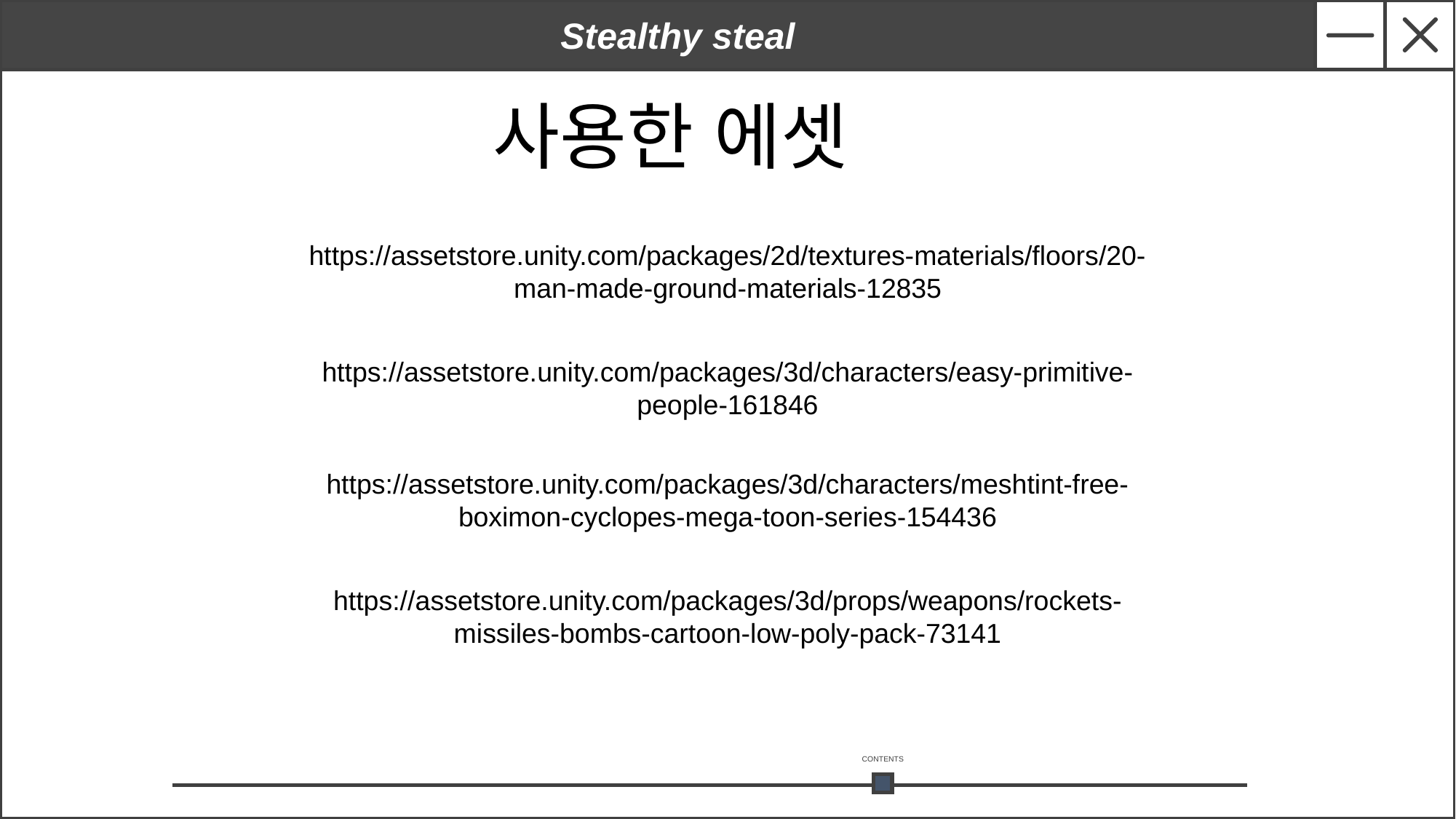

Stealthy steal

사용한 에셋
https://assetstore.unity.com/packages/2d/textures-materials/floors/20-man-made-ground-materials-12835
https://assetstore.unity.com/packages/3d/characters/easy-primitive-people-161846
https://assetstore.unity.com/packages/3d/characters/meshtint-free-boximon-cyclopes-mega-toon-series-154436
https://assetstore.unity.com/packages/3d/props/weapons/rockets-missiles-bombs-cartoon-low-poly-pack-73141
CONTENTS